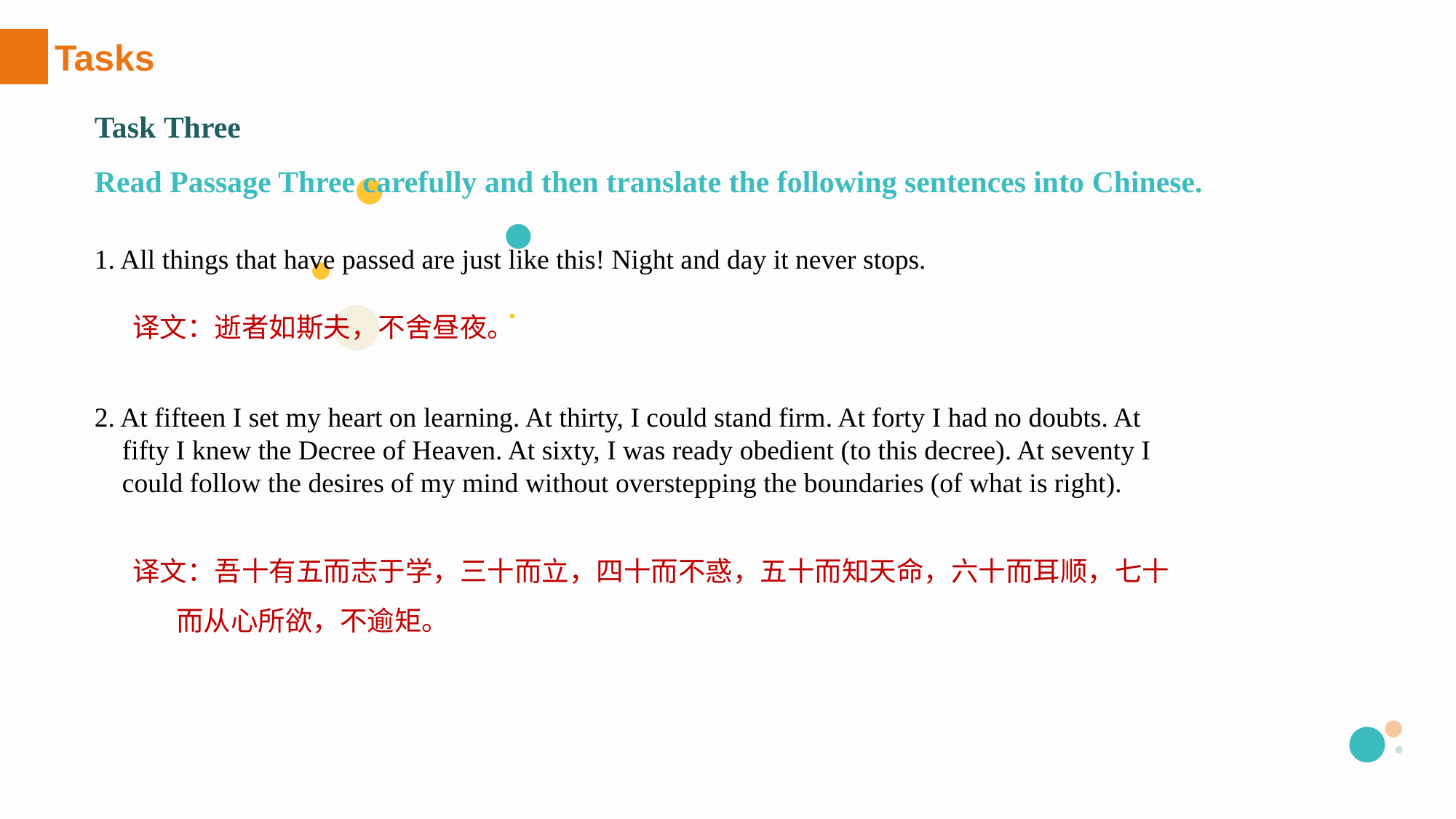

Tasks
Task Three
Read Passage Three carefully and then translate the following sentences into Chinese.

1. All things that have passed are just like this! Night and day it never stops.

译文：逝者如斯夫，不舍昼夜。

2. At fifteen I set my heart on learning. At thirty, I could stand firm. At forty I had no doubts. At
    fifty I knew the Decree of Heaven. At sixty, I was ready obedient (to this decree). At seventy I
    could follow the desires of my mind without overstepping the boundaries (of what is right).
文本内容
译文：吾十有五而志于学，三十而立，四十而不惑，五十而知天命，六十而耳顺，七十
      而从心所欲，不逾矩。